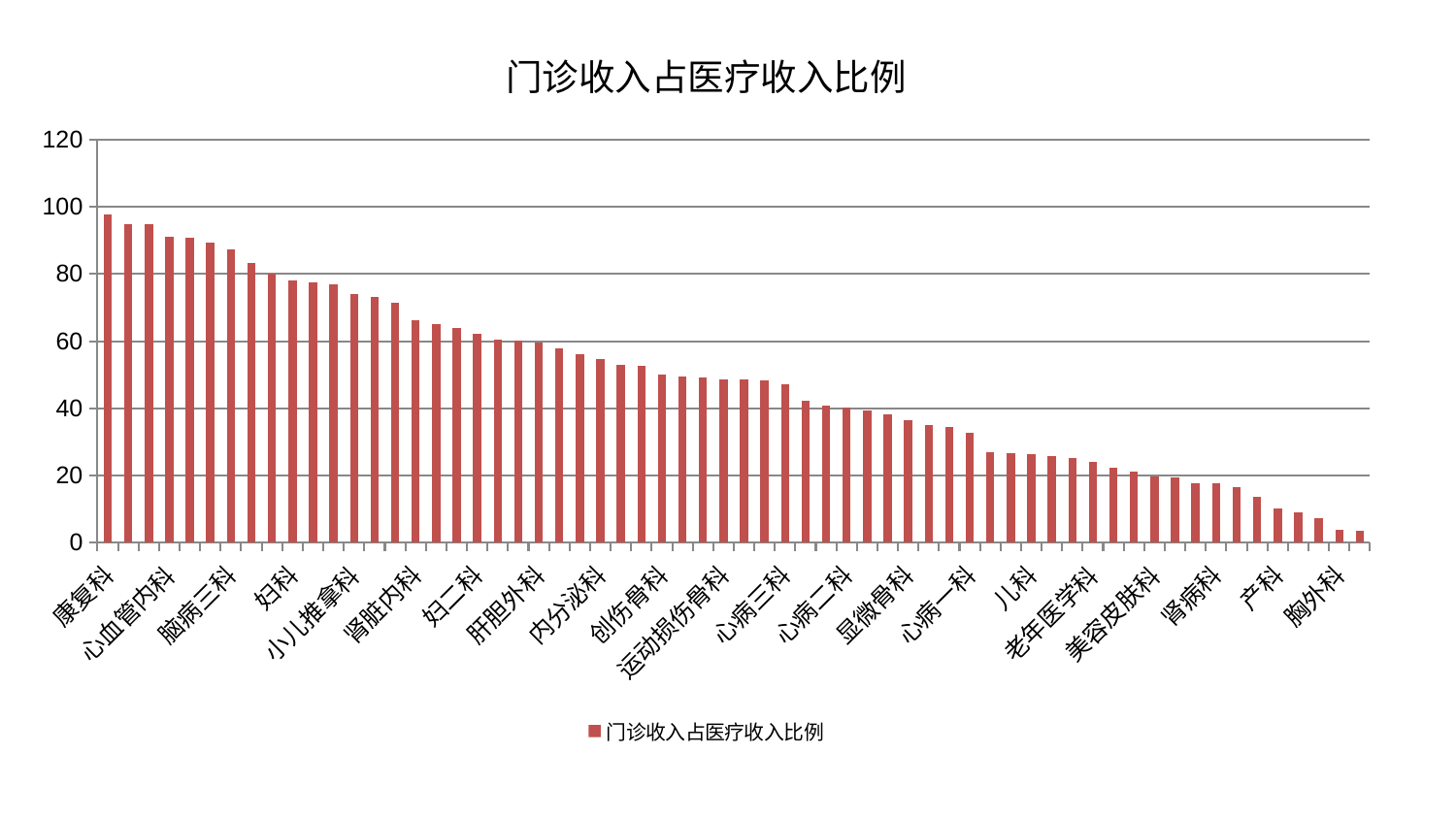

### Chart: 门诊收入占医疗收入比例

| Category | 门诊收入占医疗收入比例 |
|---|---|
| 康复科 | 97.73020044095104 |
| 东区重症医学科 | 94.89798375287822 |
| 皮肤科 | 94.81202587492167 |
| 心血管内科 | 91.13012622656788 |
| 消化内科 | 90.84981217385662 |
| 重症医学科 | 89.22292651818742 |
| 脑病三科 | 87.3173780251137 |
| 小儿骨科 | 83.30790056915501 |
| 微创骨科 | 80.0463776150375 |
| 妇科 | 77.94337832976363 |
| 脊柱骨科 | 77.63557957549985 |
| 针灸科 | 77.01142786547888 |
| 小儿推拿科 | 74.07155592961831 |
| 心病四科 | 73.20666434556131 |
| 东区肾病科 | 71.31694068451071 |
| 肾脏内科 | 66.15475338378533 |
| 脑病一科 | 65.15845212444142 |
| 推拿科 | 63.79422700077011 |
| 妇二科 | 62.15737215312676 |
| 治未病中心 | 60.47992812429892 |
| 神经内科 | 60.10957294378769 |
| 肝胆外科 | 59.56873260987698 |
| 泌尿外科 | 57.983044208074986 |
| 西区重症医学科 | 56.01036799569192 |
| 内分泌科 | 54.73036851541193 |
| 中医经典科 | 53.002715650497834 |
| 耳鼻喉科 | 52.60569981254031 |
| 创伤骨科 | 50.0868298235988 |
| 呼吸内科 | 49.46523807563625 |
| 妇科妇二科合并 | 49.27194033007003 |
| 运动损伤骨科 | 48.64835952357451 |
| 乳腺甲状腺外科 | 48.475478608788514 |
| 普通外科 | 48.260274965691565 |
| 心病三科 | 47.130510892733234 |
| 口腔科 | 42.21160790062384 |
| 周围血管科 | 40.6578266267162 |
| 心病二科 | 40.26693554574421 |
| 眼科 | 39.277396873636164 |
| 骨科 | 38.236488549382976 |
| 显微骨科 | 36.58176070053125 |
| 男科 | 35.013802015957495 |
| 中医外治中心 | 34.43845055993848 |
| 心病一科 | 32.73827047357707 |
| 身心医学科 | 26.934307202924046 |
| 脑病二科 | 26.65851813919393 |
| 儿科 | 26.371639598528972 |
| 肛肠科 | 25.834763002372043 |
| 肿瘤内科 | 25.31150054505542 |
| 老年医学科 | 24.123681612628832 |
| 关节骨科 | 22.162109315864864 |
| 医院 | 21.258874800996065 |
| 美容皮肤科 | 19.664580993528148 |
| 脾胃科消化科合并 | 19.336512130085715 |
| 风湿病科 | 17.645560994051657 |
| 肾病科 | 17.634083848967474 |
| 血液科 | 16.421899636085847 |
| 神经外科 | 13.593516368816783 |
| 产科 | 10.256169762857681 |
| 脾胃病科 | 8.896764759517929 |
| 综合内科 | 7.425945250243027 |
| 胸外科 | 3.902977771867766 |
| 肝病科 | 3.494838972023473 |
66